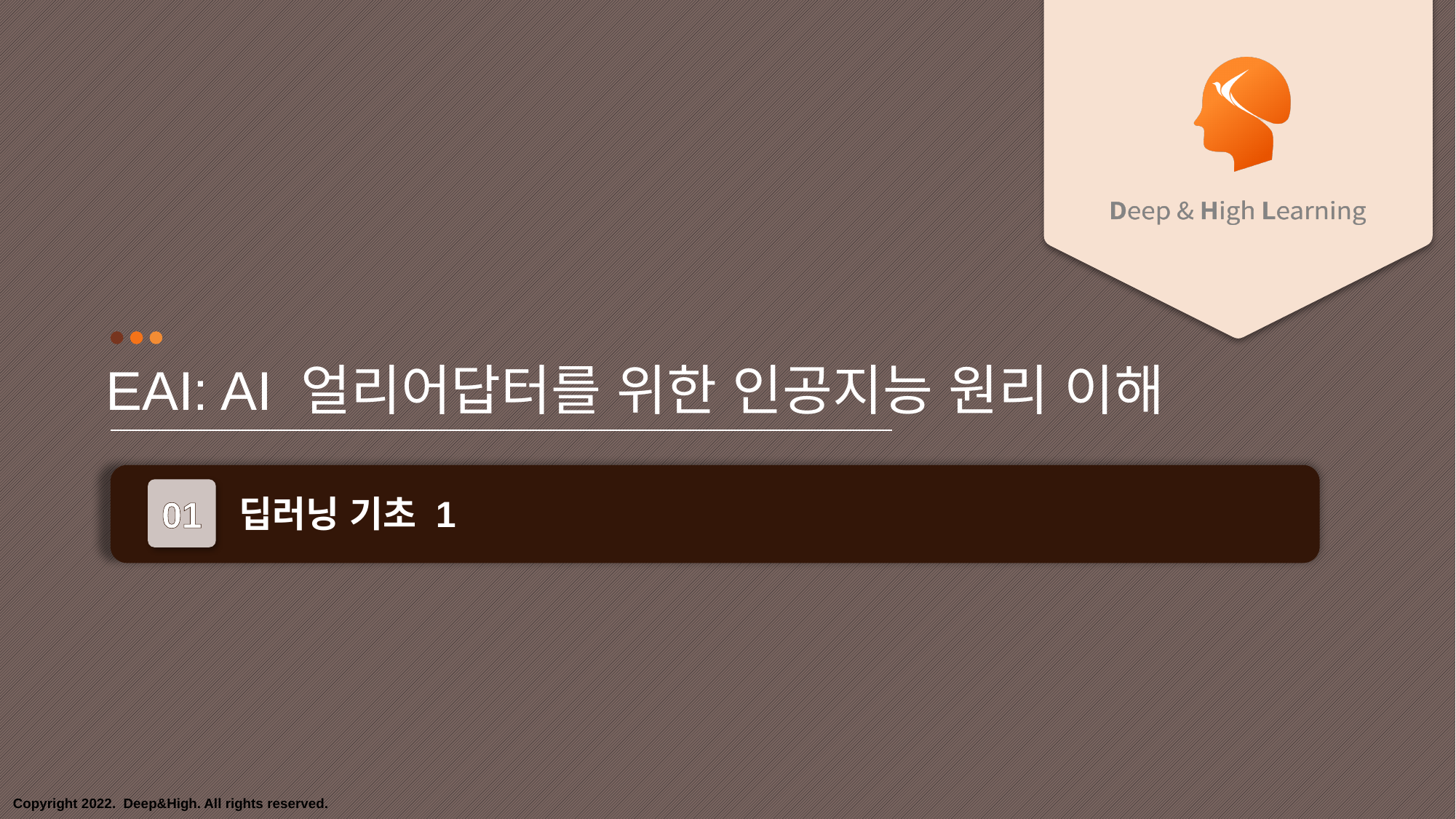

EAI: AI 얼리어답터를 위한 인공지능 원리 이해
01
딥러닝 기초 1